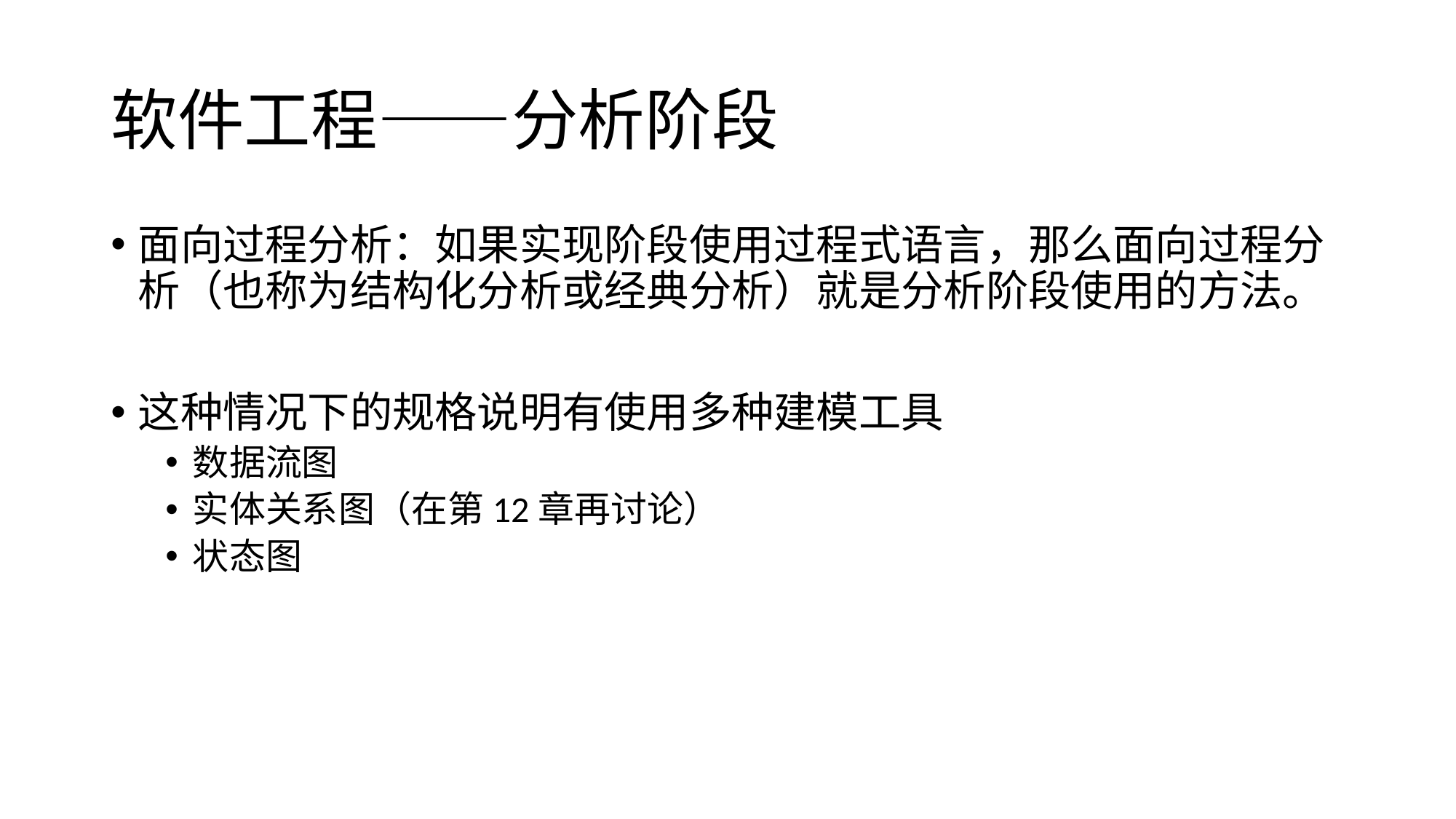

# 软件工程——分析阶段
面向过程分析：如果实现阶段使用过程式语言，那么面向过程分析（也称为结构化分析或经典分析）就是分析阶段使用的方法。

这种情况下的规格说明有使用多种建模工具
数据流图
实体关系图（在第12章再讨论）
状态图